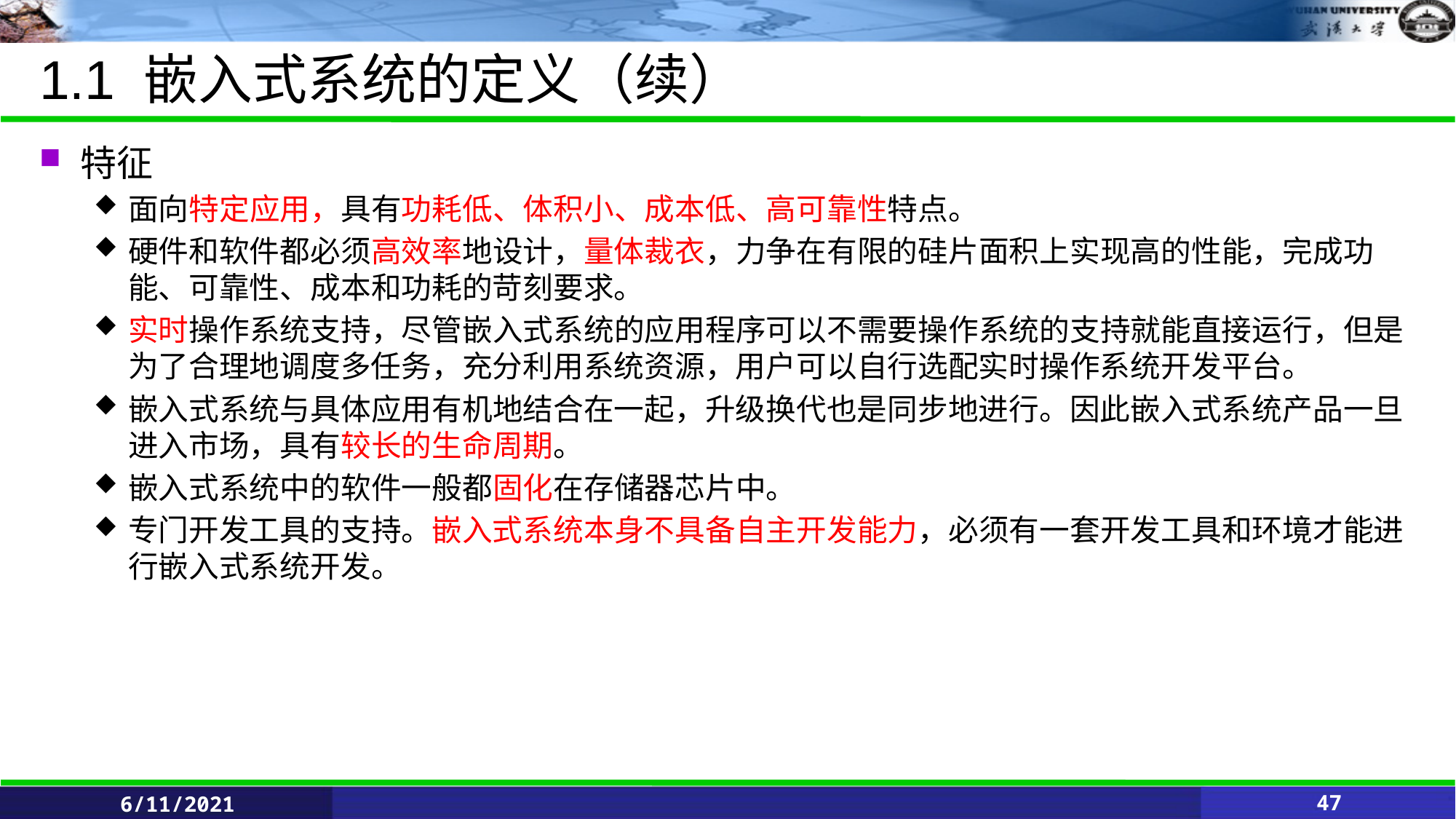

# 1.1 嵌入式系统的定义（续）
特征
面向特定应用，具有功耗低、体积小、成本低、高可靠性特点。
硬件和软件都必须高效率地设计，量体裁衣，力争在有限的硅片面积上实现高的性能，完成功能、可靠性、成本和功耗的苛刻要求。
实时操作系统支持，尽管嵌入式系统的应用程序可以不需要操作系统的支持就能直接运行，但是为了合理地调度多任务，充分利用系统资源，用户可以自行选配实时操作系统开发平台。
嵌入式系统与具体应用有机地结合在一起，升级换代也是同步地进行。因此嵌入式系统产品一旦进入市场，具有较长的生命周期。
嵌入式系统中的软件一般都固化在存储器芯片中。
专门开发工具的支持。嵌入式系统本身不具备自主开发能力，必须有一套开发工具和环境才能进行嵌入式系统开发。
6/11/2021

47